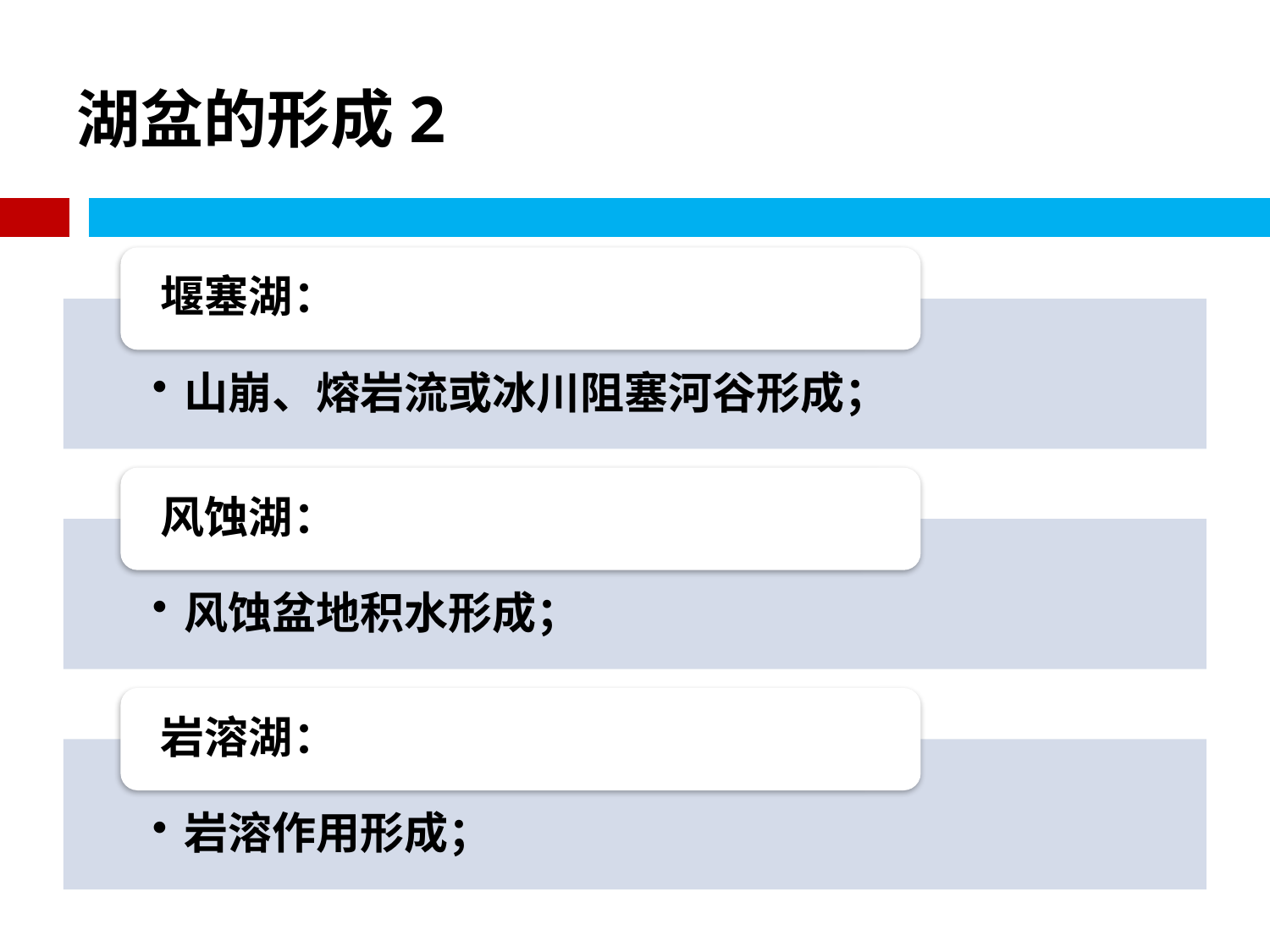

# 湖盆的形成2
山崩、熔岩流或冰川阻塞河谷形成；
堰塞湖：
风蚀盆地积水形成；
风蚀湖：
岩溶作用形成；
岩溶湖：